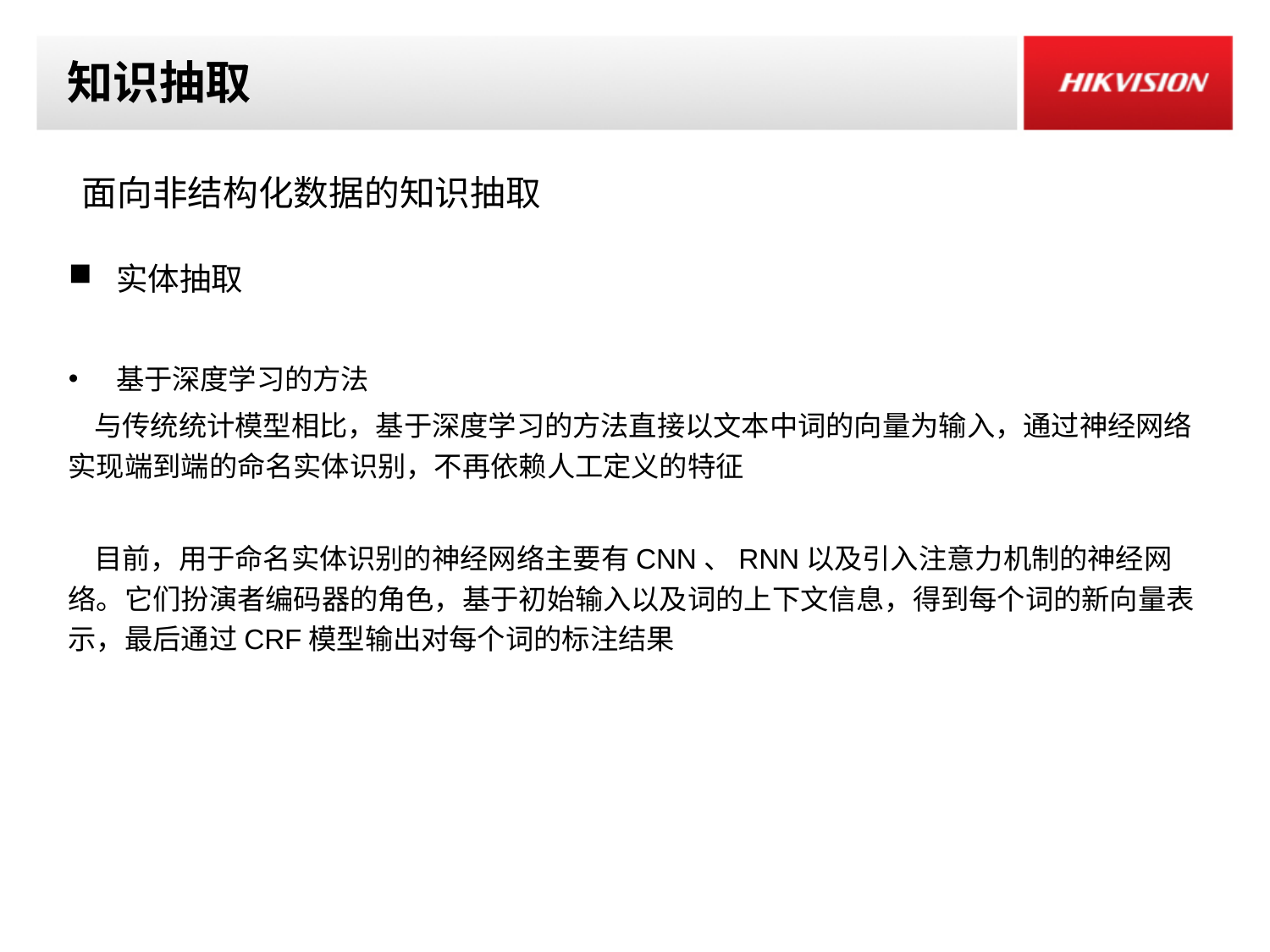

# 知识抽取
 面向非结构化数据的知识抽取

实体抽取

基于深度学习的方法
   与传统统计模型相比，基于深度学习的方法直接以文本中词的向量为输入，通过神经网络实现端到端的命名实体识别，不再依赖人工定义的特征

   目前，用于命名实体识别的神经网络主要有CNN、RNN以及引入注意力机制的神经网络。它们扮演者编码器的角色，基于初始输入以及词的上下文信息，得到每个词的新向量表示，最后通过CRF模型输出对每个词的标注结果